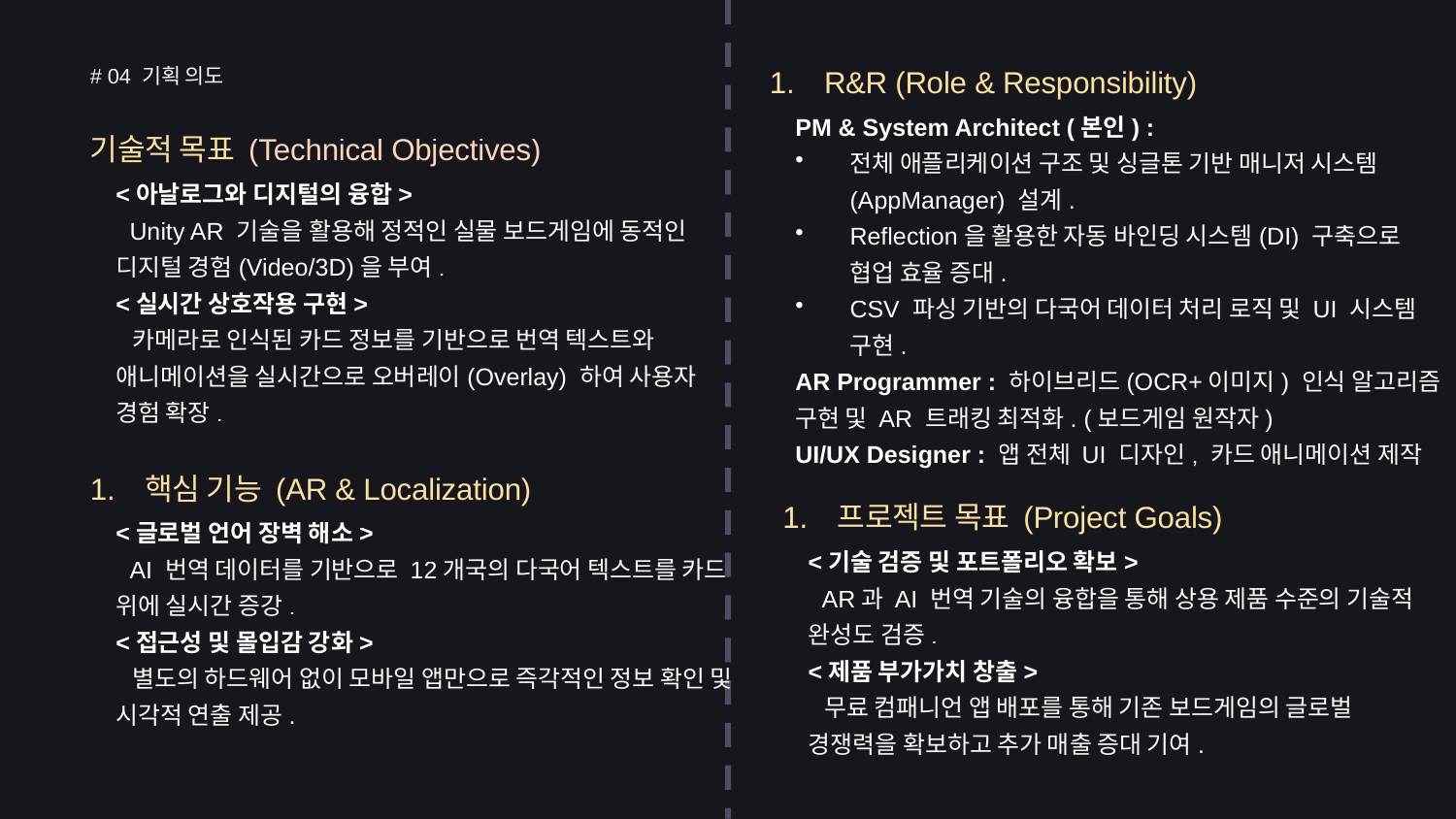

R&R (Role & Responsibility)
# 04 기획 의도
PM & System Architect (본인) :
전체 애플리케이션 구조 및 싱글톤 기반 매니저 시스템(AppManager) 설계.
Reflection을 활용한 자동 바인딩 시스템(DI) 구축으로 협업 효율 증대.
CSV 파싱 기반의 다국어 데이터 처리 로직 및 UI 시스템 구현.
AR Programmer : 하이브리드(OCR+이미지) 인식 알고리즘 구현 및 AR 트래킹 최적화. (보드게임 원작자)
UI/UX Designer : 앱 전체 UI 디자인, 카드 애니메이션 제작
기술적 목표 (Technical Objectives)
<아날로그와 디지털의 융합>
  Unity AR 기술을 활용해 정적인 실물 보드게임에 동적인 디지털 경험(Video/3D)을 부여.
<실시간 상호작용 구현>
  카메라로 인식된 카드 정보를 기반으로 번역 텍스트와 애니메이션을 실시간으로 오버레이(Overlay) 하여 사용자 경험 확장.

핵심 기능 (AR & Localization)
프로젝트 목표 (Project Goals)
<글로벌 언어 장벽 해소>
  AI 번역 데이터를 기반으로 12개국의 다국어 텍스트를 카드 위에 실시간 증강.
<접근성 및 몰입감 강화>
  별도의 하드웨어 없이 모바일 앱만으로 즉각적인 정보 확인 및 시각적 연출 제공.
<기술 검증 및 포트폴리오 확보>
  AR과 AI 번역 기술의 융합을 통해 상용 제품 수준의 기술적 완성도 검증.
<제품 부가가치 창출>
  무료 컴패니언 앱 배포를 통해 기존 보드게임의 글로벌 경쟁력을 확보하고 추가 매출 증대 기여.